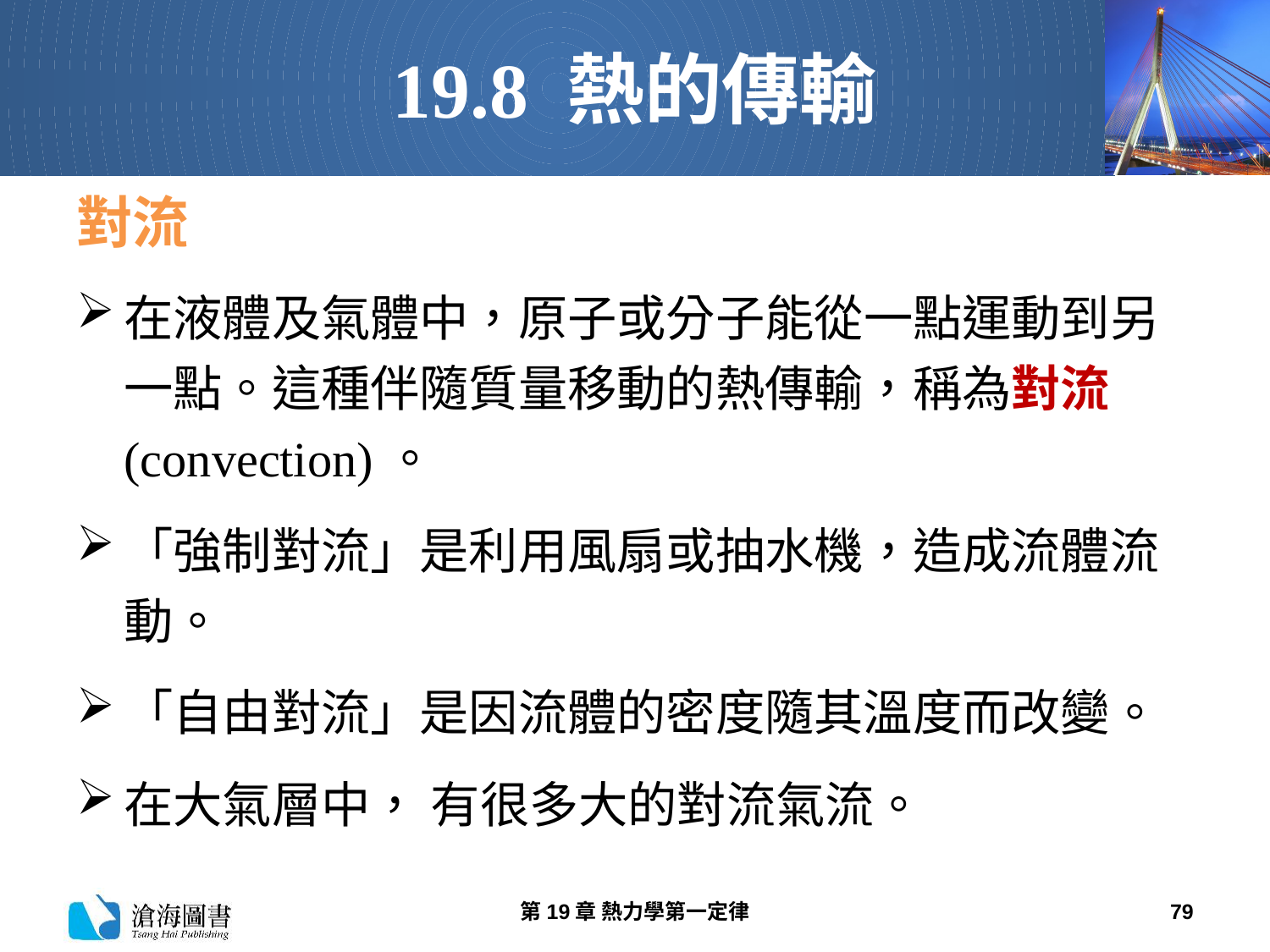

# 19.8 熱的傳輸
對流
在液體及氣體中，原子或分子能從一點運動到另一點。這種伴隨質量移動的熱傳輸，稱為對流(convection)。
「強制對流」是利用風扇或抽水機，造成流體流動。
「自由對流」是因流體的密度隨其溫度而改變。
在大氣層中， 有很多大的對流氣流。
第19章 熱力學第一定律
79